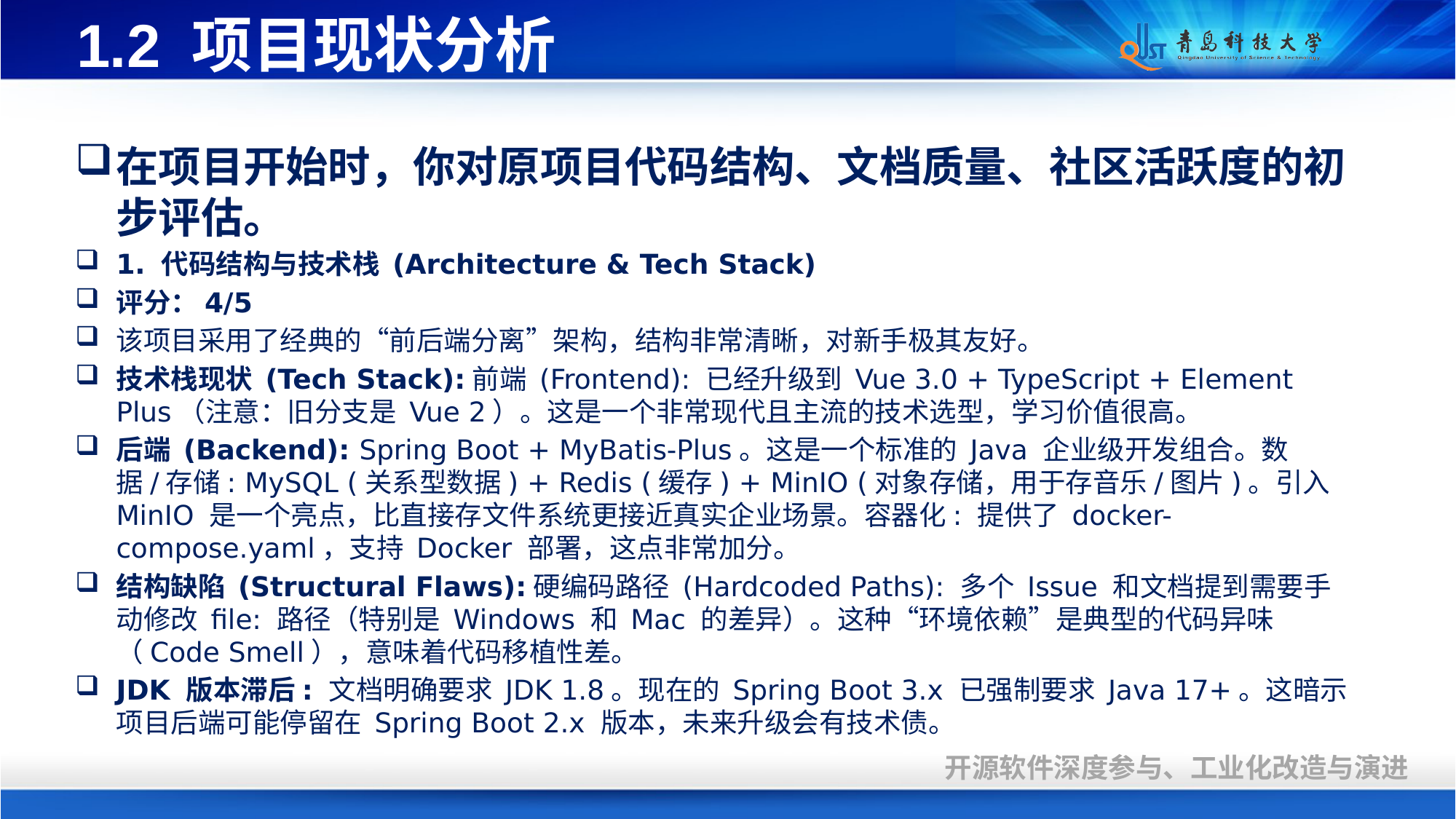

# 1.2 项目现状分析
在项目开始时，你对原项目代码结构、文档质量、社区活跃度的初步评估。
1. 代码结构与技术栈 (Architecture & Tech Stack)
评分：4/5
该项目采用了经典的“前后端分离”架构，结构非常清晰，对新手极其友好。
技术栈现状 (Tech Stack):前端 (Frontend): 已经升级到 Vue 3.0 + TypeScript + Element Plus（注意：旧分支是 Vue 2）。这是一个非常现代且主流的技术选型，学习价值很高。
后端 (Backend): Spring Boot + MyBatis-Plus。这是一个标准的 Java 企业级开发组合。数据/存储: MySQL (关系型数据) + Redis (缓存) + MinIO (对象存储，用于存音乐/图片)。引入 MinIO 是一个亮点，比直接存文件系统更接近真实企业场景。容器化: 提供了 docker-compose.yaml，支持 Docker 部署，这点非常加分。
结构缺陷 (Structural Flaws):硬编码路径 (Hardcoded Paths): 多个 Issue 和文档提到需要手动修改 file: 路径（特别是 Windows 和 Mac 的差异）。这种“环境依赖”是典型的代码异味（Code Smell），意味着代码移植性差。
JDK 版本滞后: 文档明确要求 JDK 1.8。现在的 Spring Boot 3.x 已强制要求 Java 17+。这暗示项目后端可能停留在 Spring Boot 2.x 版本，未来升级会有技术债。